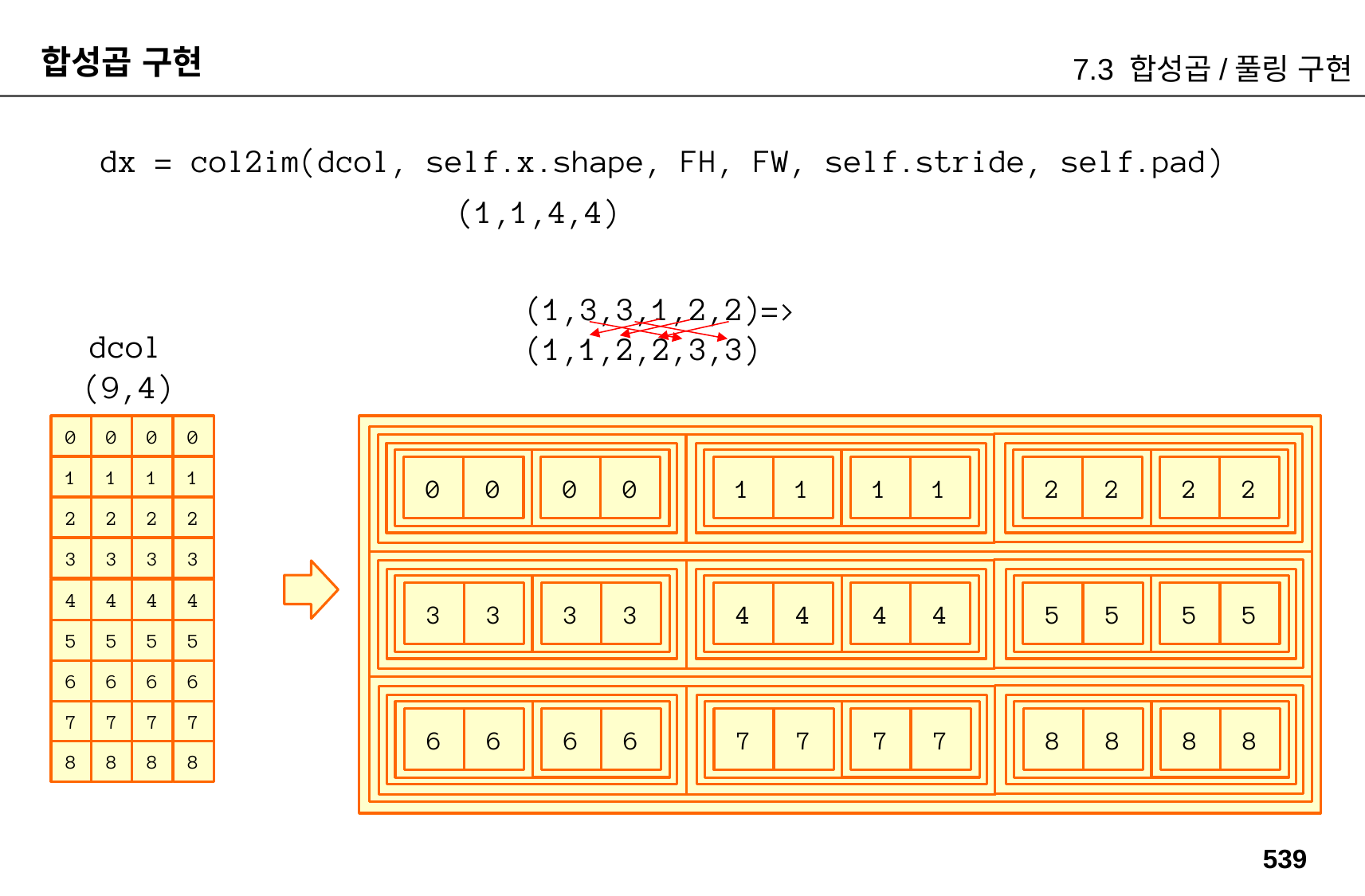

합성곱 구현
7.3 합성곱/풀링 구현
dx = col2im(dcol, self.x.shape, FH, FW, self.stride, self.pad)
(1,1,4,4)
(1,3,3,1,2,2)=>
(1,1,2,2,3,3)
dcol
(9,4)
0
1
2
3
4
5
6
7
8
0
1
2
3
4
5
6
7
8
0
1
2
3
4
5
6
7
8
0
1
2
3
4
5
6
7
8

0
0
1
1
2
2
0
0
1
1
2
2

3
3
4
4
5
5
3
3
4
4
5
5

6
6
7
7
8
8
6
6
7
7
8
8